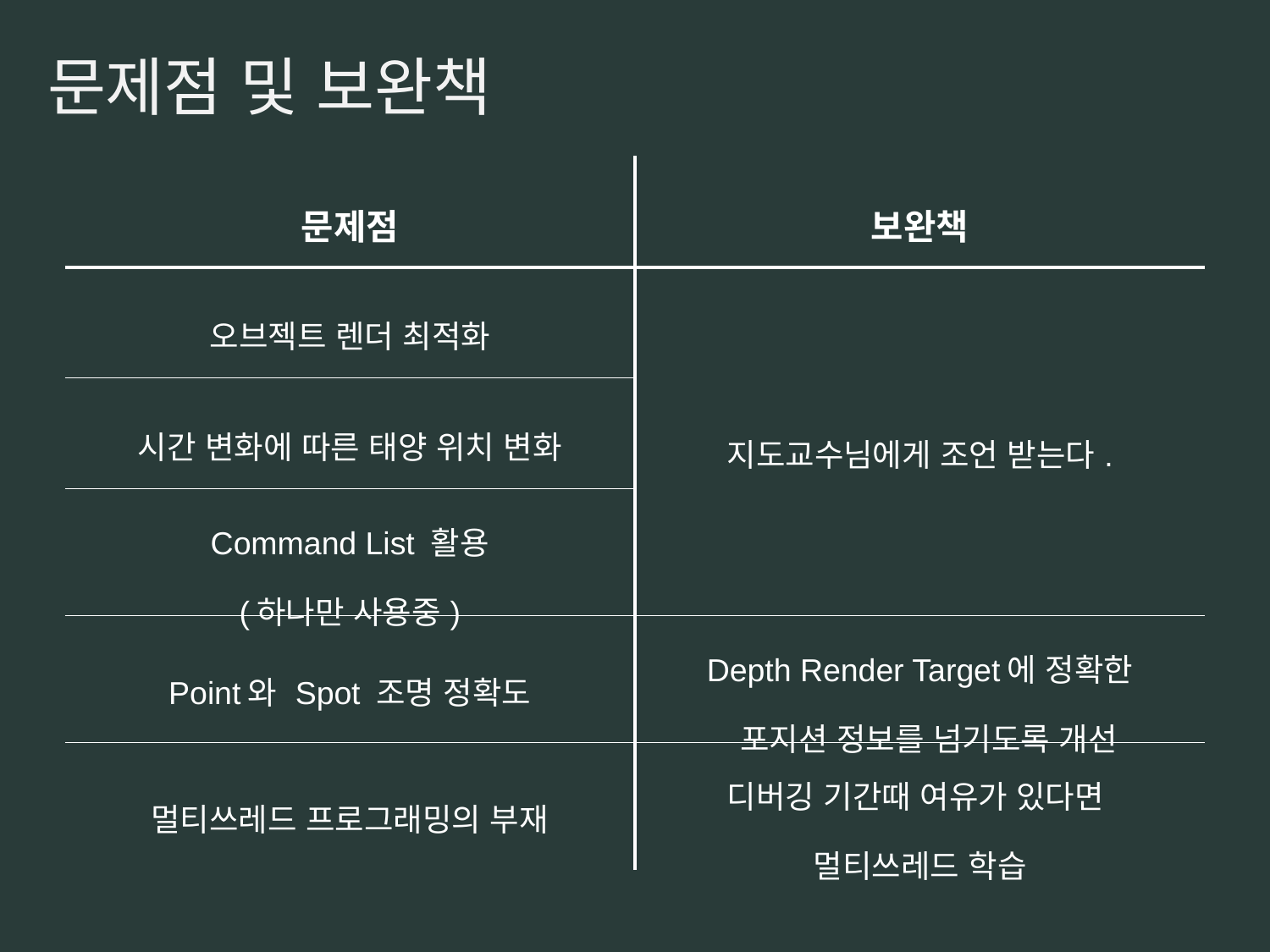

문제점 및 보완책
| 문제점 | 보완책 |
| --- | --- |
| 오브젝트 렌더 최적화 | 지도교수님에게 조언 받는다. |
| 시간 변화에 따른 태양 위치 변화 |  |
| Command List 활용 (하나만 사용중) |  |
| Point와 Spot 조명 정확도 | Depth Render Target에 정확한 포지션 정보를 넘기도록 개선 |
| 멀티쓰레드 프로그래밍의 부재 | 디버깅 기간때 여유가 있다면 멀티쓰레드 학습 |